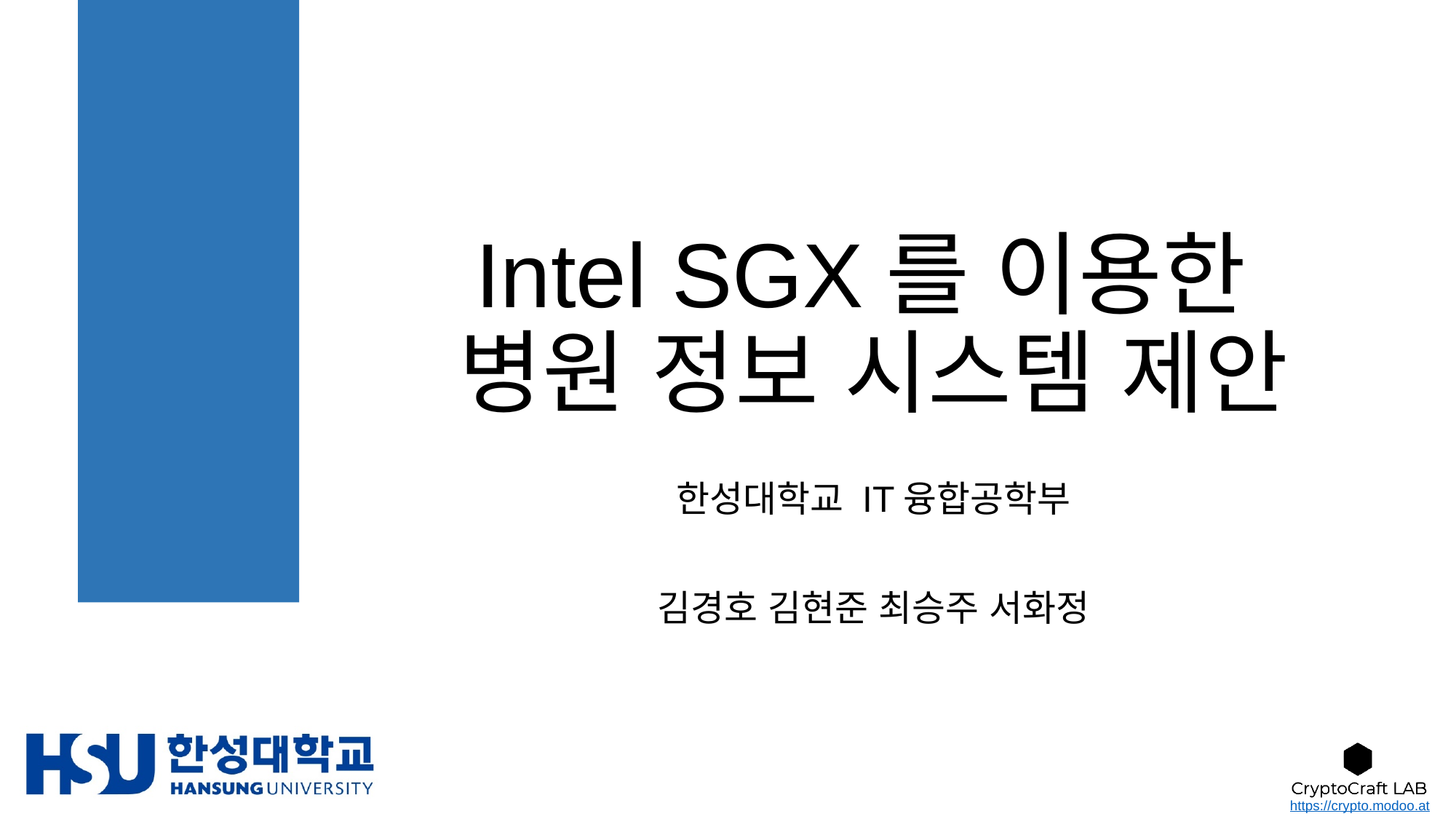

# Intel SGX를 이용한 병원 정보 시스템 제안
한성대학교 IT융합공학부

김경호 김현준 최승주 서화정